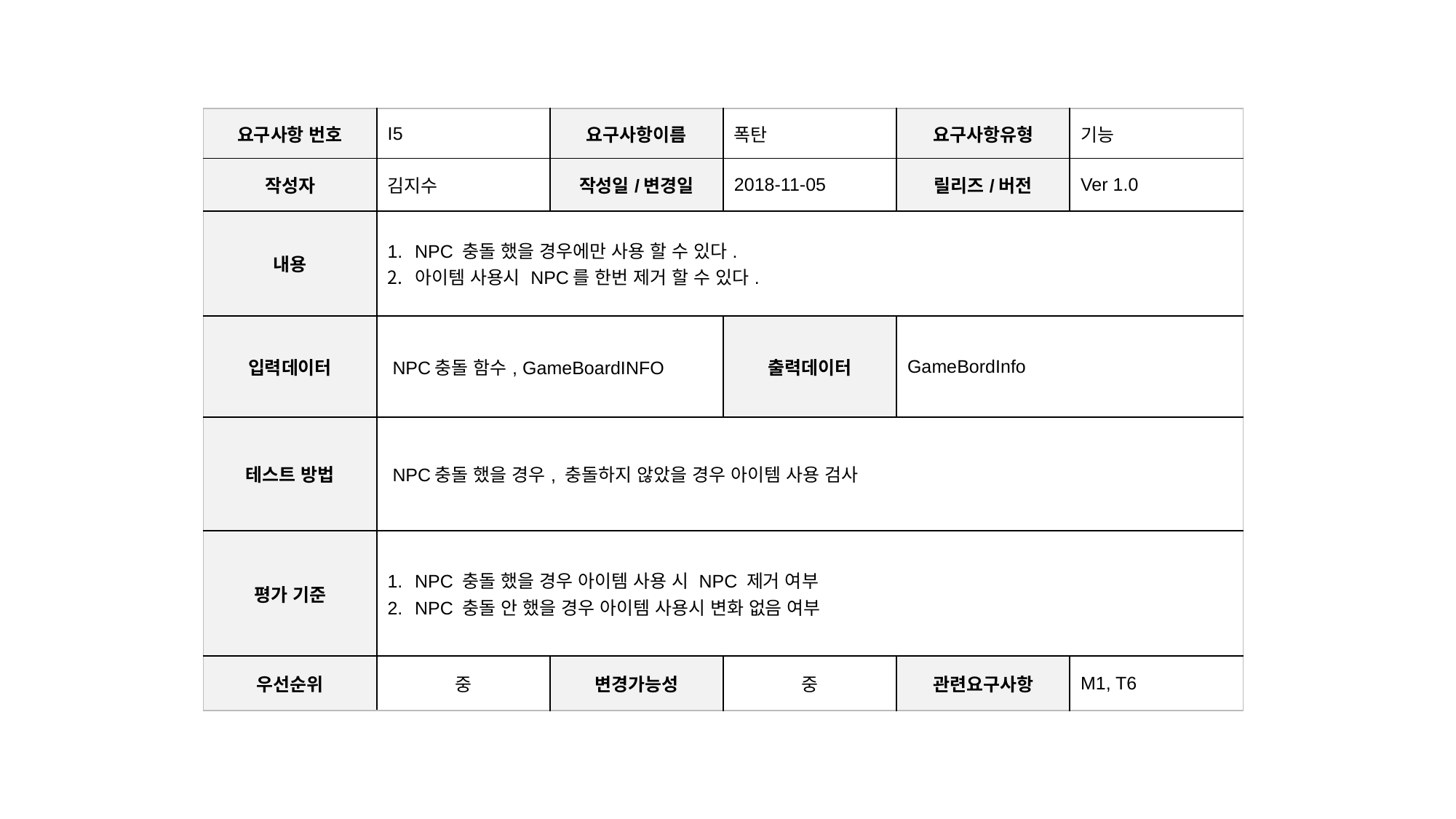

| 요구사항 번호 | I5 | 요구사항이름 | 폭탄 | 요구사항유형 | 기능 |
| --- | --- | --- | --- | --- | --- |
| 작성자 | 김지수 | 작성일/변경일 | 2018-11-05 | 릴리즈/버전 | Ver 1.0 |
| 내용 | NPC 충돌 했을 경우에만 사용 할 수 있다. 아이템 사용시 NPC를 한번 제거 할 수 있다. |  |  |  |  |
| 입력데이터 | NPC충돌 함수, GameBoardINFO |  | 출력데이터 | GameBordInfo |  |
| 테스트 방법 | NPC충돌 했을 경우, 충돌하지 않았을 경우 아이템 사용 검사 |  |  |  |  |
| 평가 기준 | NPC 충돌 했을 경우 아이템 사용 시 NPC 제거 여부 NPC 충돌 안 했을 경우 아이템 사용시 변화 없음 여부 |  |  |  |  |
| 우선순위 | 중 | 변경가능성 | 중 | 관련요구사항 | M1, T6 |